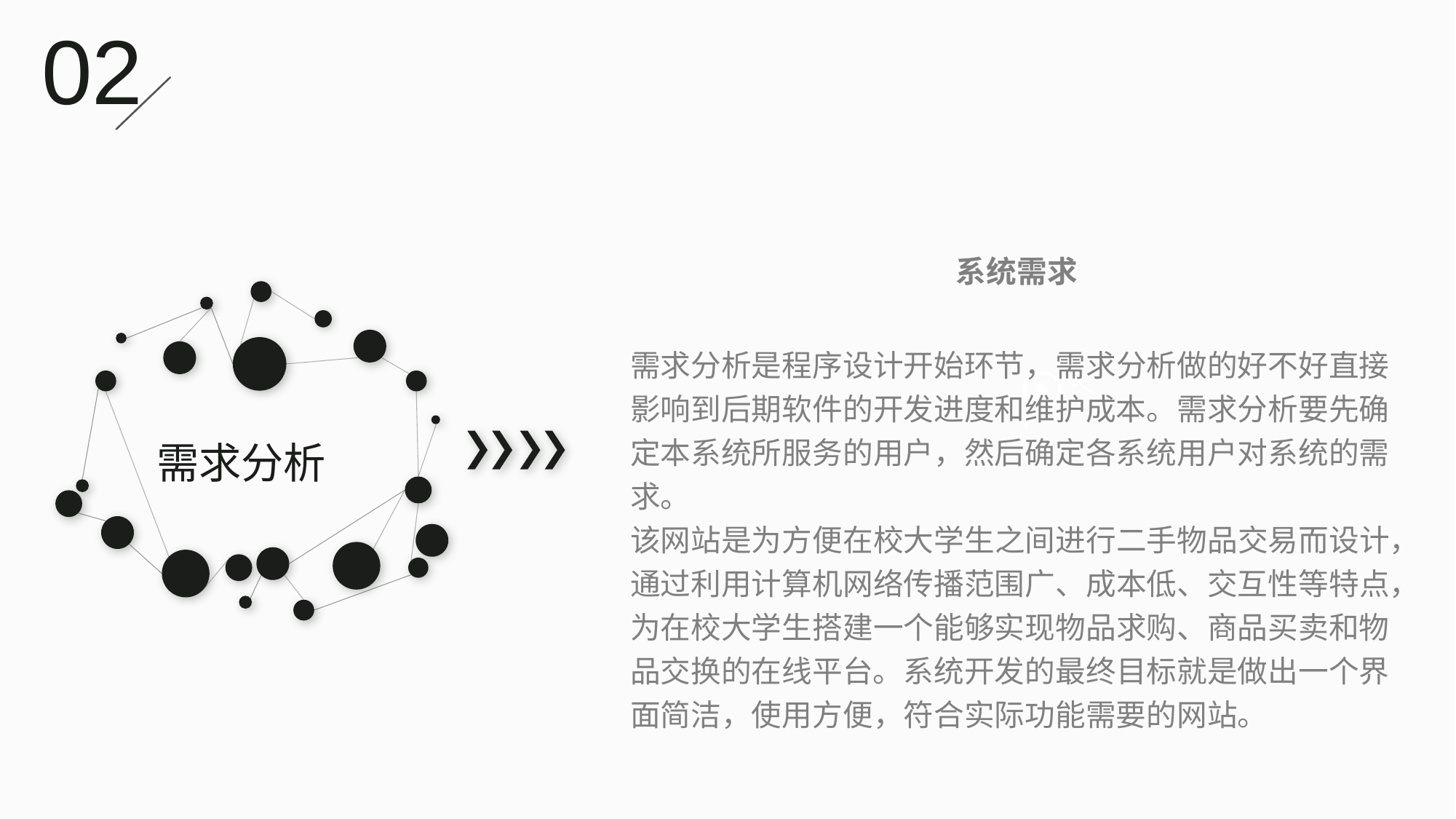

02
系统需求
需求分析是程序设计开始环节，需求分析做的好不好直接影响到后期软件的开发进度和维护成本。需求分析要先确定本系统所服务的用户，然后确定各系统用户对系统的需求。
该网站是为方便在校大学生之间进行二手物品交易而设计，通过利用计算机网络传播范围广、成本低、交互性等特点，为在校大学生搭建一个能够实现物品求购、商品买卖和物品交换的在线平台。系统开发的最终目标就是做出一个界面简洁，使用方便，符合实际功能需要的网站。

需求分析